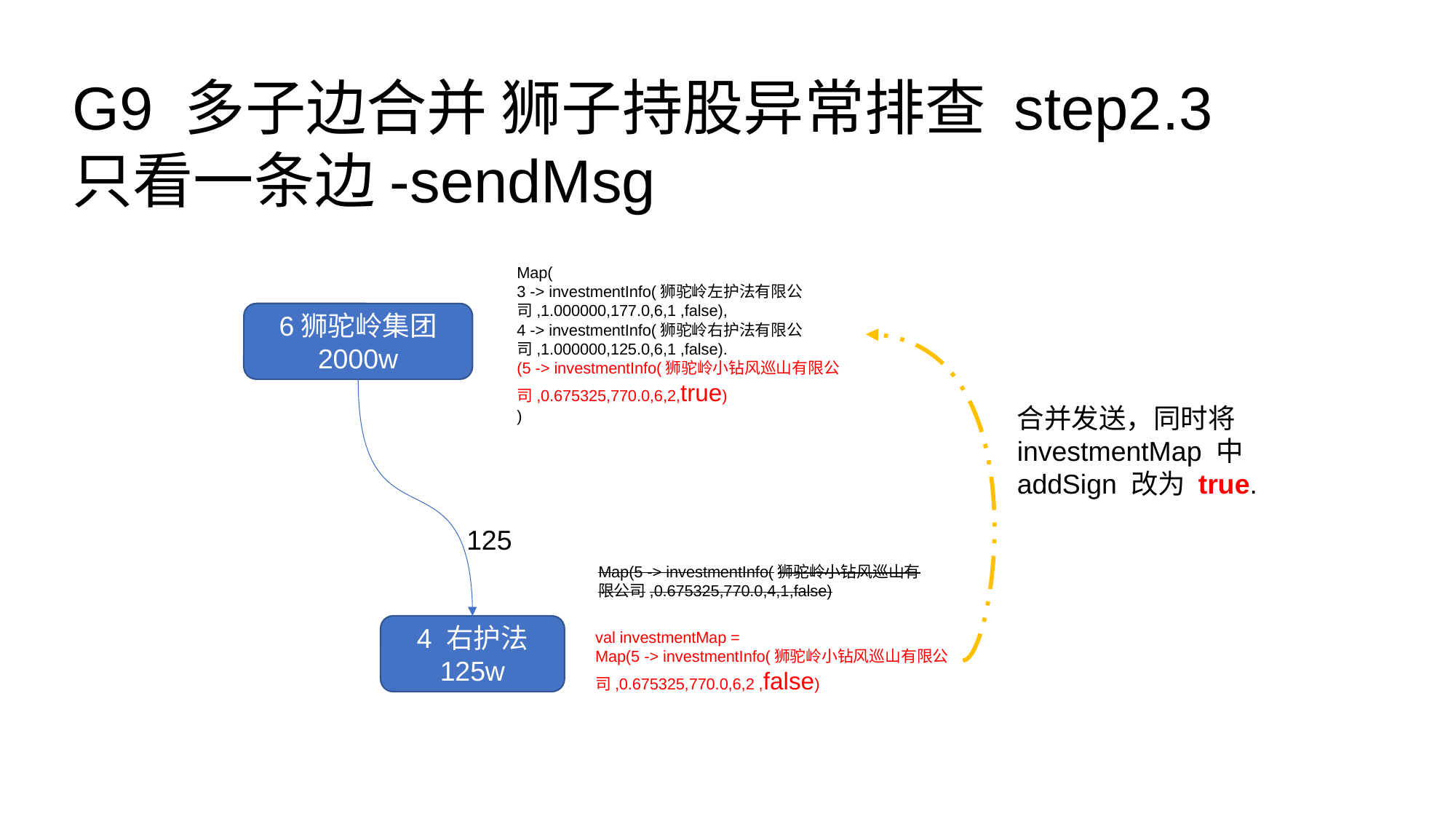

G9 多子边合并 狮子持股异常排查 step2.3
只看一条边-sendMsg

Map(
3 -> investmentInfo(狮驼岭左护法有限公司,1.000000,177.0,6,1 ,false),
4 -> investmentInfo(狮驼岭右护法有限公司,1.000000,125.0,6,1 ,false).
(5 -> investmentInfo(狮驼岭小钻风巡山有限公司,0.675325,770.0,6,2,true)
)
6狮驼岭集团
2000w
合并发送，同时将 investmentMap 中
addSign 改为 true.
125
Map(5 -> investmentInfo(狮驼岭小钻风巡山有限公司,0.675325,770.0,4,1,false)
4 右护法
125w
val investmentMap =
Map(5 -> investmentInfo(狮驼岭小钻风巡山有限公司,0.675325,770.0,6,2 ,false)